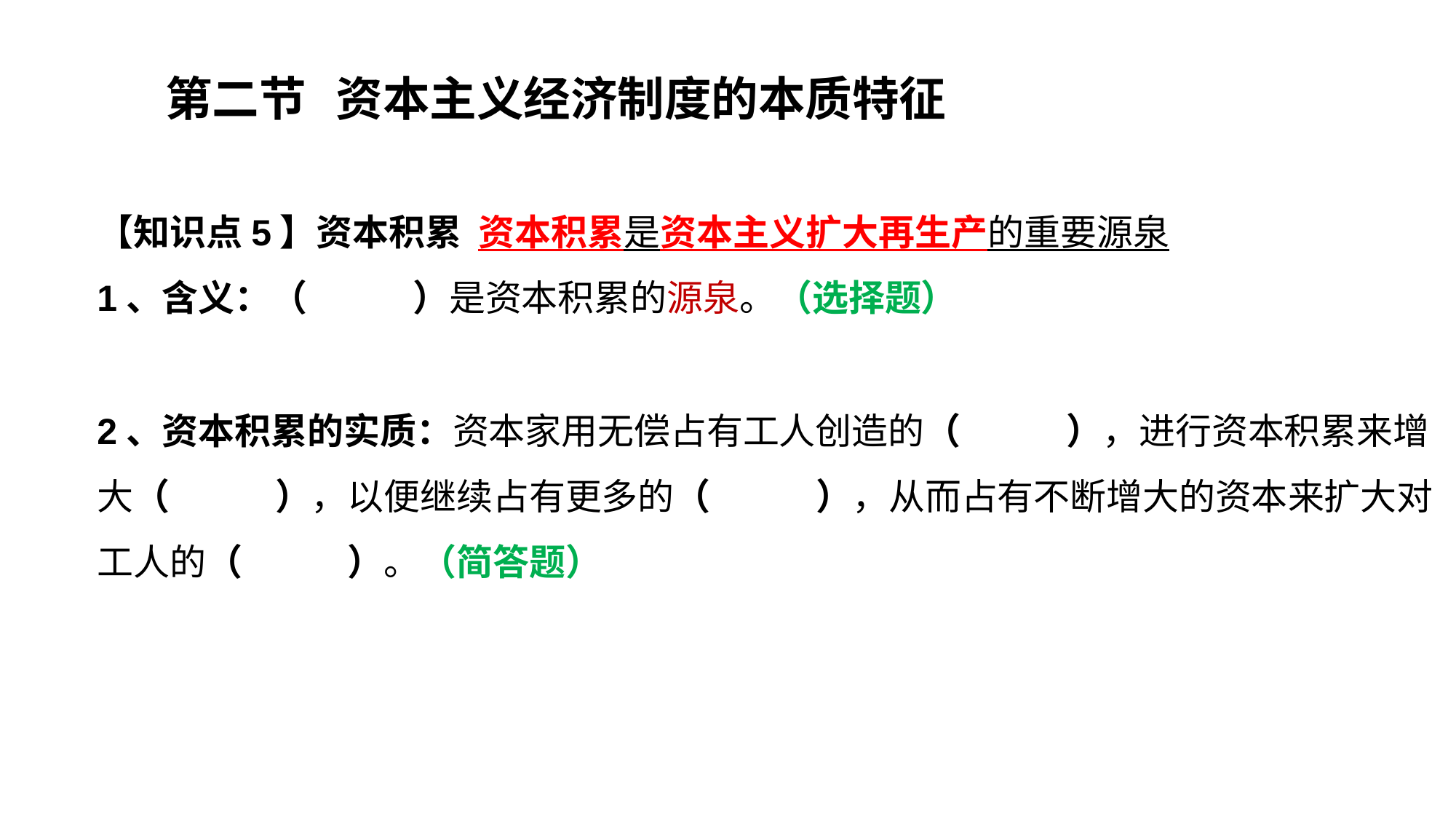

四章

# 第二节	资本主义经济制度的本质特征
【知识点5】资本积累  资本积累是资本主义扩大再生产的重要源泉
1、含义：（             ）是资本积累的源泉。（选择题）

2、资本积累的实质：资本家用无偿占有工人创造的（             ），进行资本积累来增 大（             ），以便继续占有更多的（             ），从而占有不断增大的资本来扩大对工人的（             ）。（简答题）